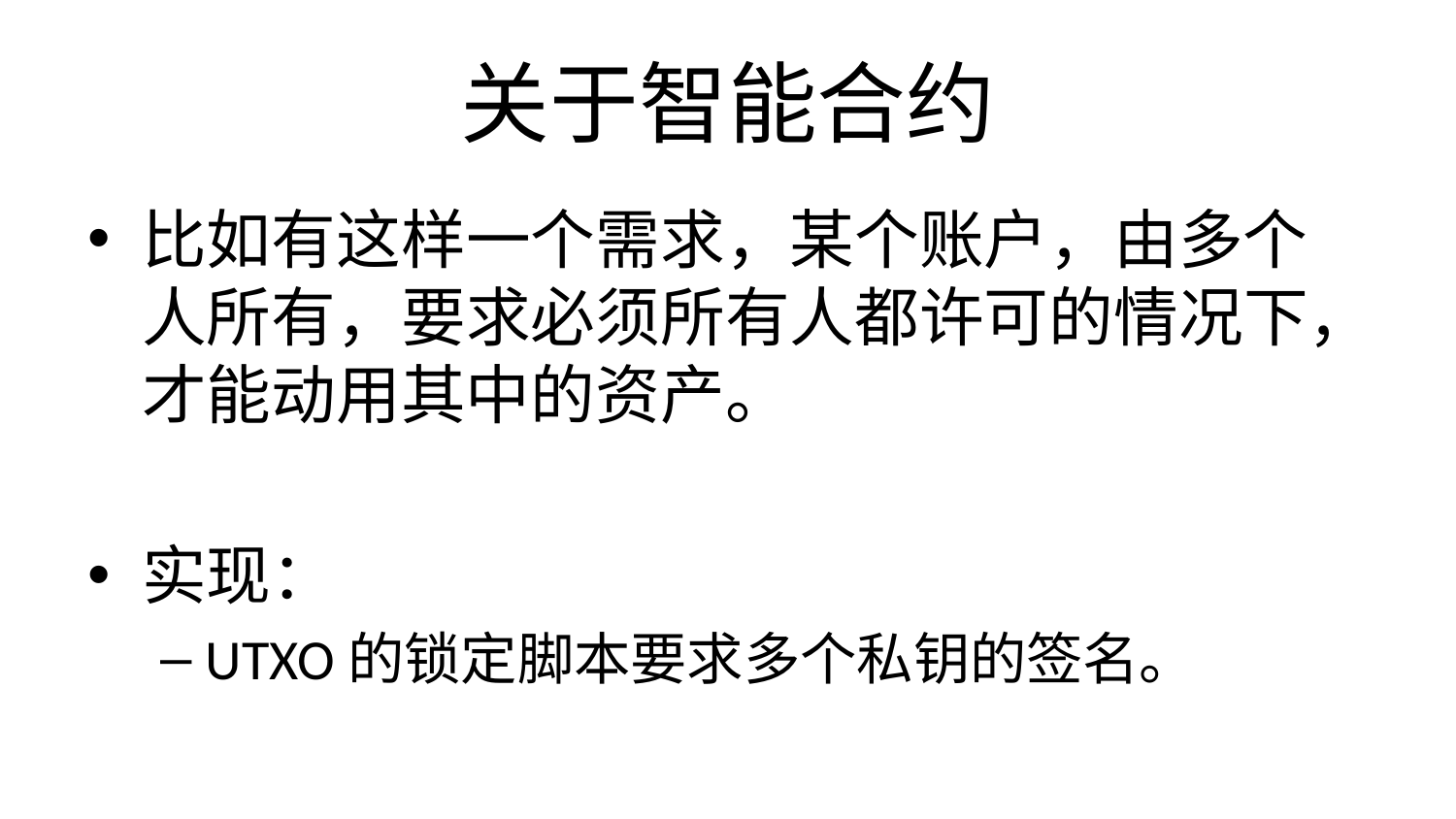

# 关于智能合约
比如有这样一个需求，某个账户，由多个人所有，要求必须所有人都许可的情况下，才能动用其中的资产。

实现：
UTXO的锁定脚本要求多个私钥的签名。